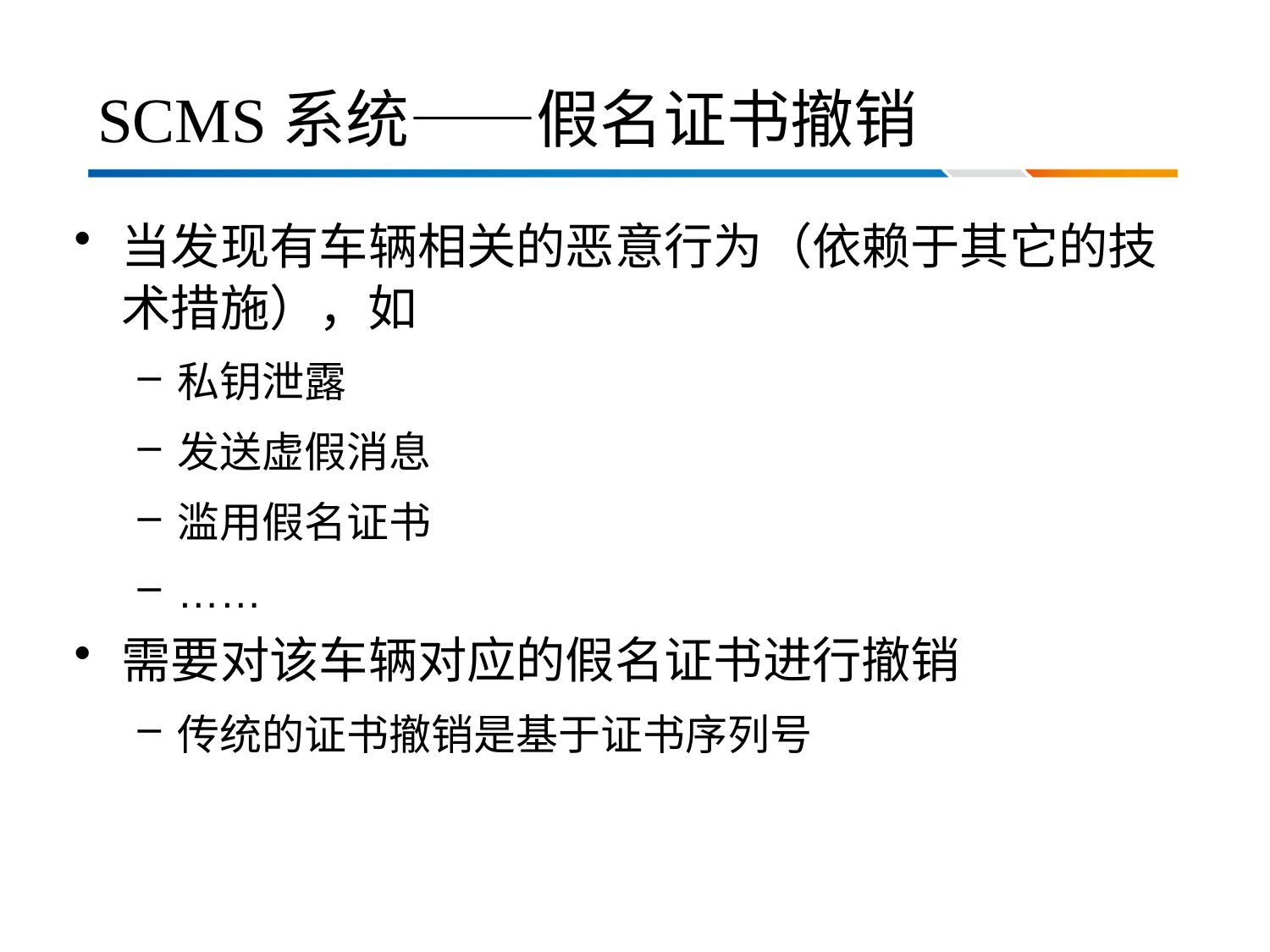

SCMS系统——假名证书撤销
当发现有车辆相关的恶意行为（依赖于其它的技术措施），如
私钥泄露
发送虚假消息
滥用假名证书
……
需要对该车辆对应的假名证书进行撤销
传统的证书撤销是基于证书序列号